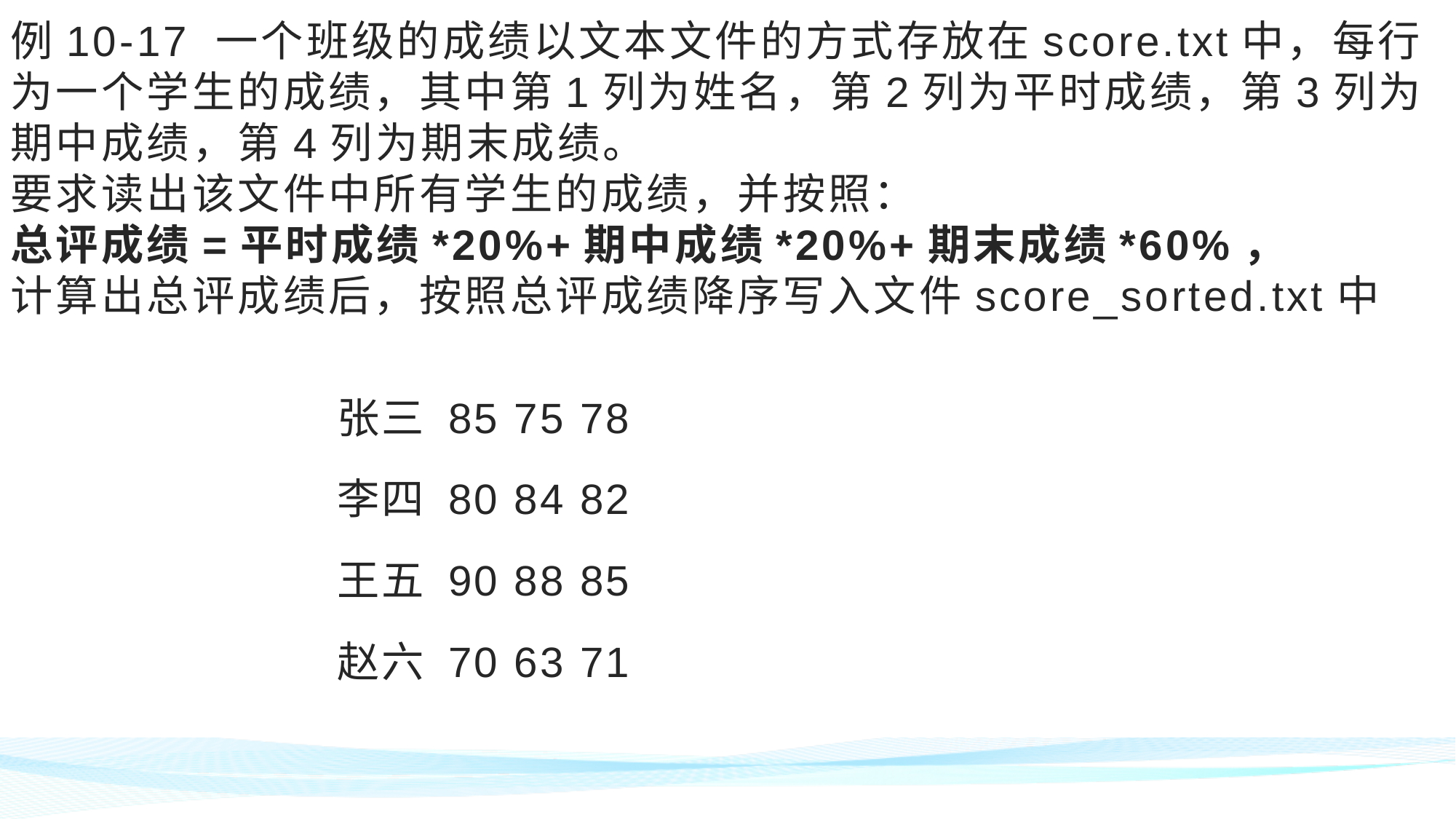

# 例10-17 一个班级的成绩以文本文件的方式存放在score.txt中，每行为一个学生的成绩，其中第1列为姓名，第2列为平时成绩，第3列为期中成绩，第4列为期末成绩。 要求读出该文件中所有学生的成绩，并按照： 总评成绩=平时成绩*20%+期中成绩*20%+期末成绩*60%， 计算出总评成绩后，按照总评成绩降序写入文件score_sorted.txt中
张三 85 75 78
李四 80 84 82
王五 90 88 85
赵六 70 63 71